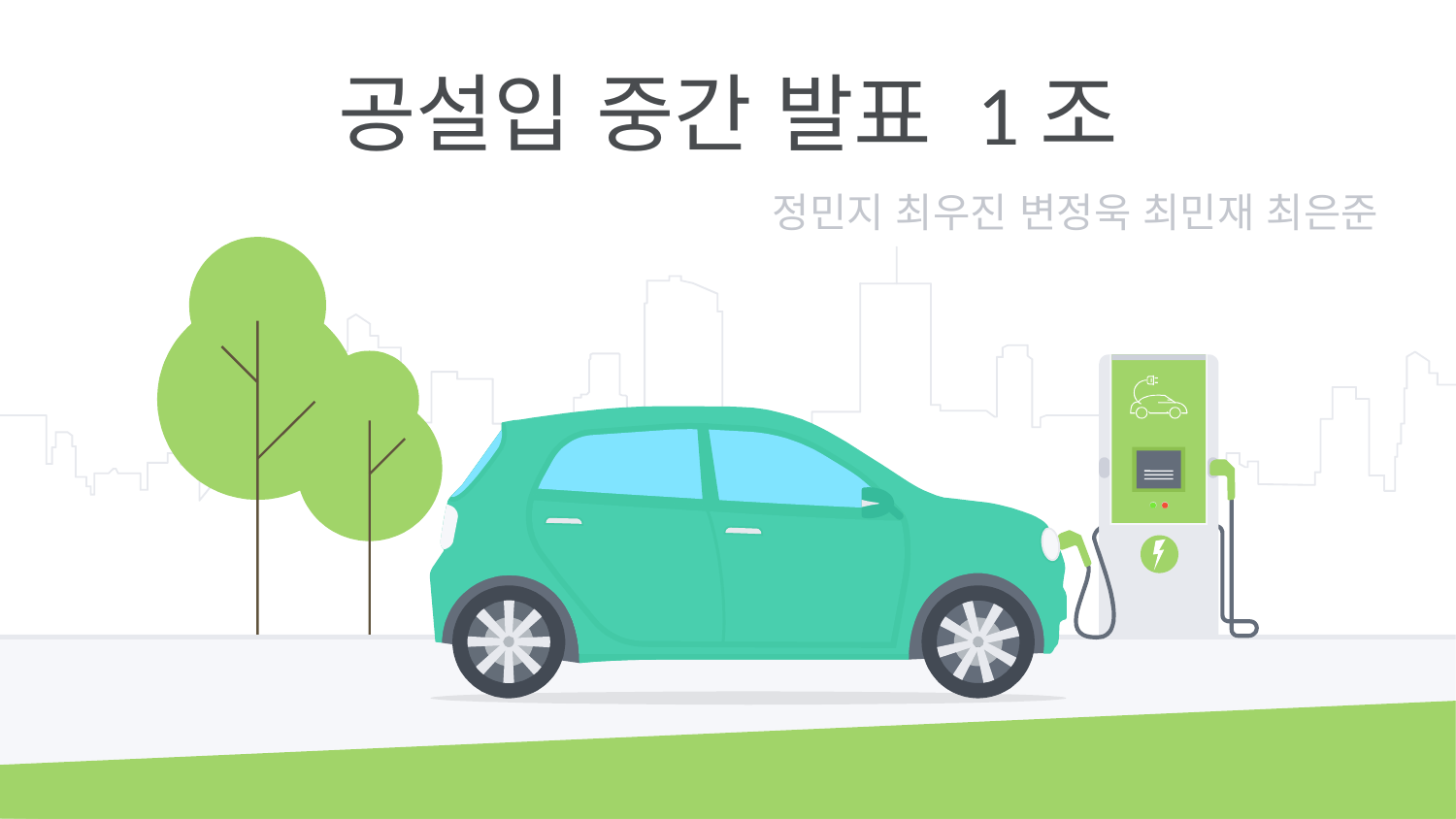

© Templateswise.com
# 공설입 중간 발표 1조
정민지 최우진 변정욱 최민재 최은준